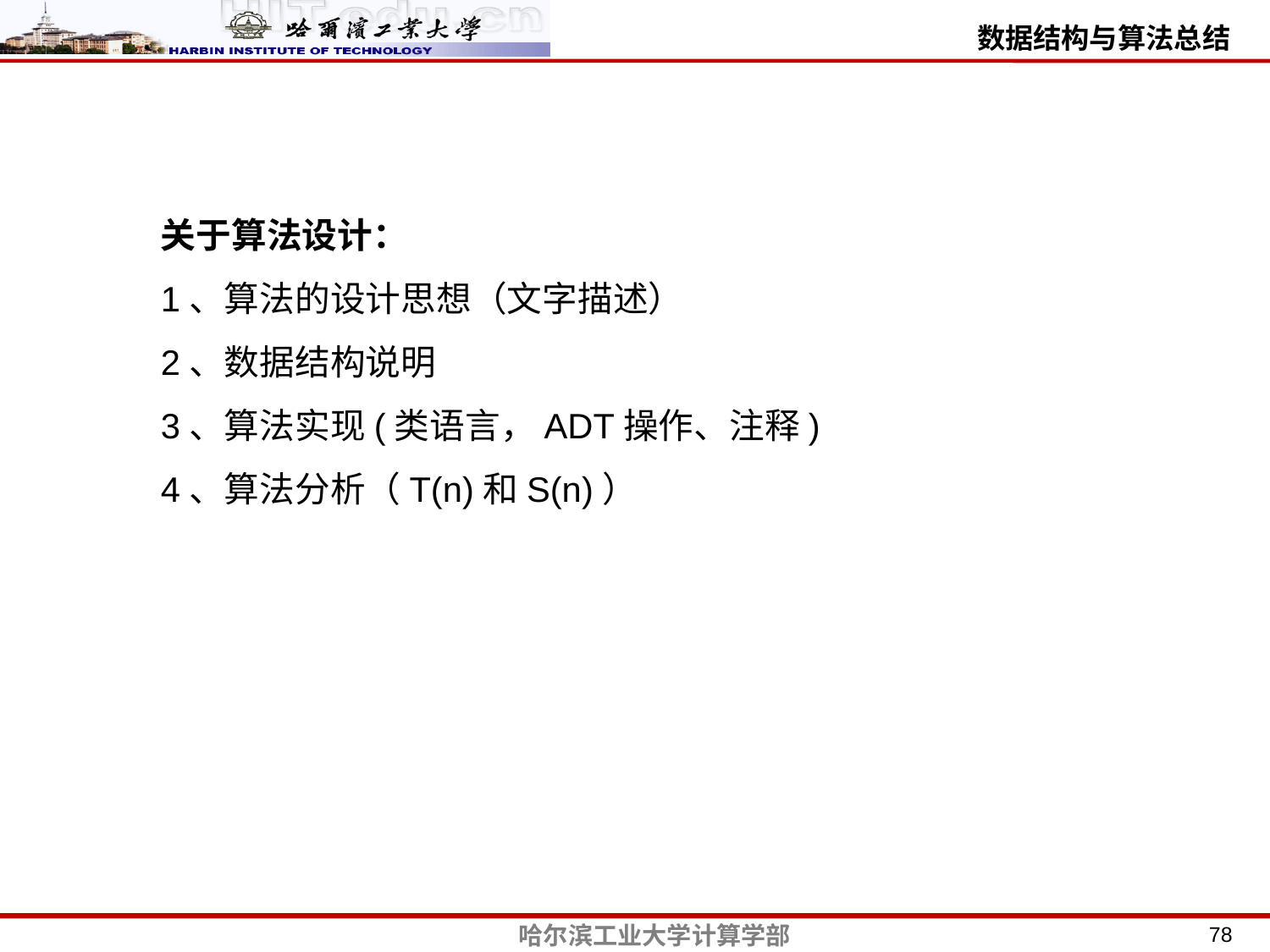

关于算法设计：
1、算法的设计思想（文字描述）
2、数据结构说明
3、算法实现(类语言，ADT操作、注释)
4、算法分析（T(n)和S(n)）